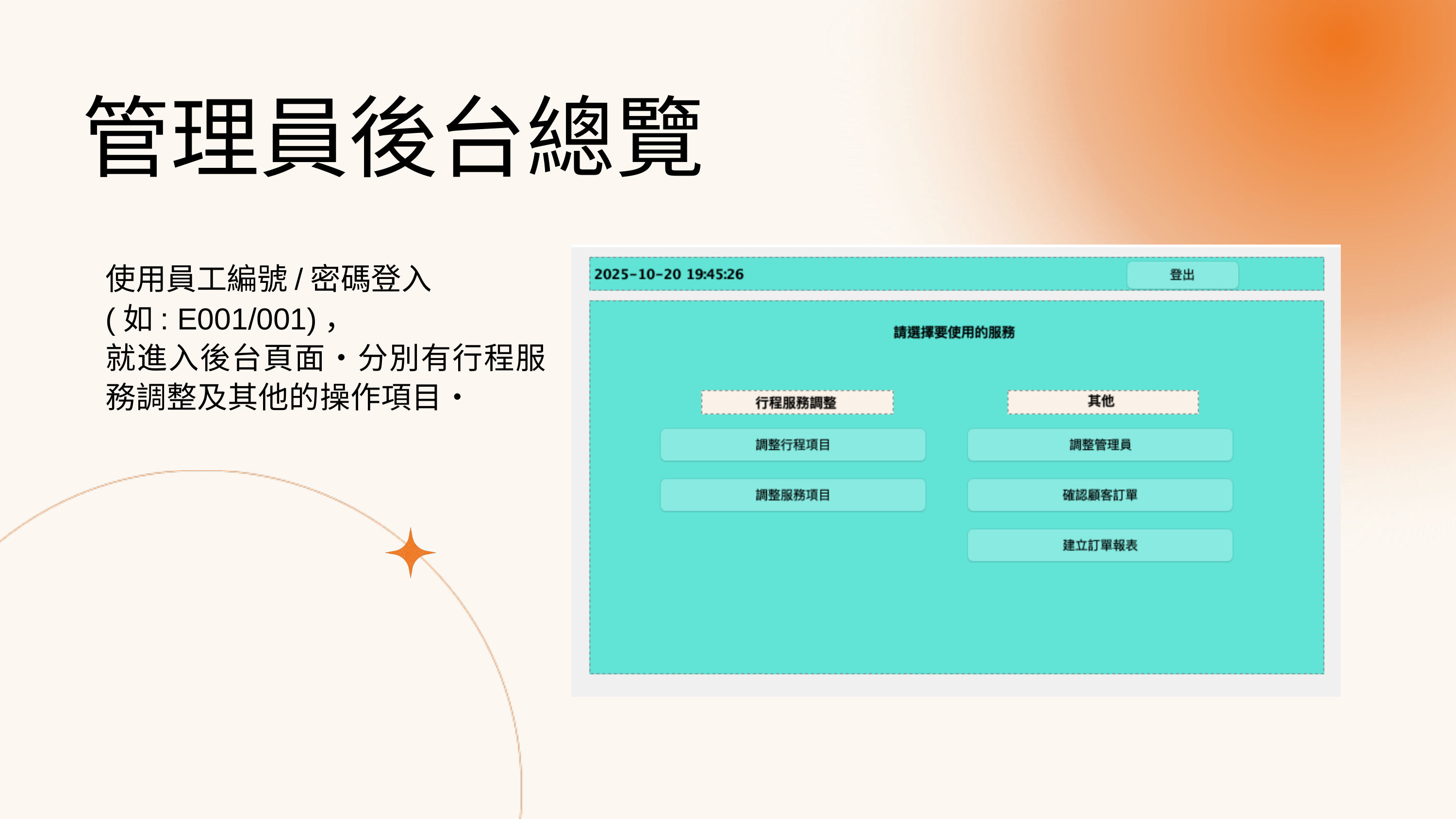

管理員後台總覽

使用員工編號/密碼登入
(如: E001/001)，
就進入後台頁面‧分別有行程服務調整及其他的操作項目‧